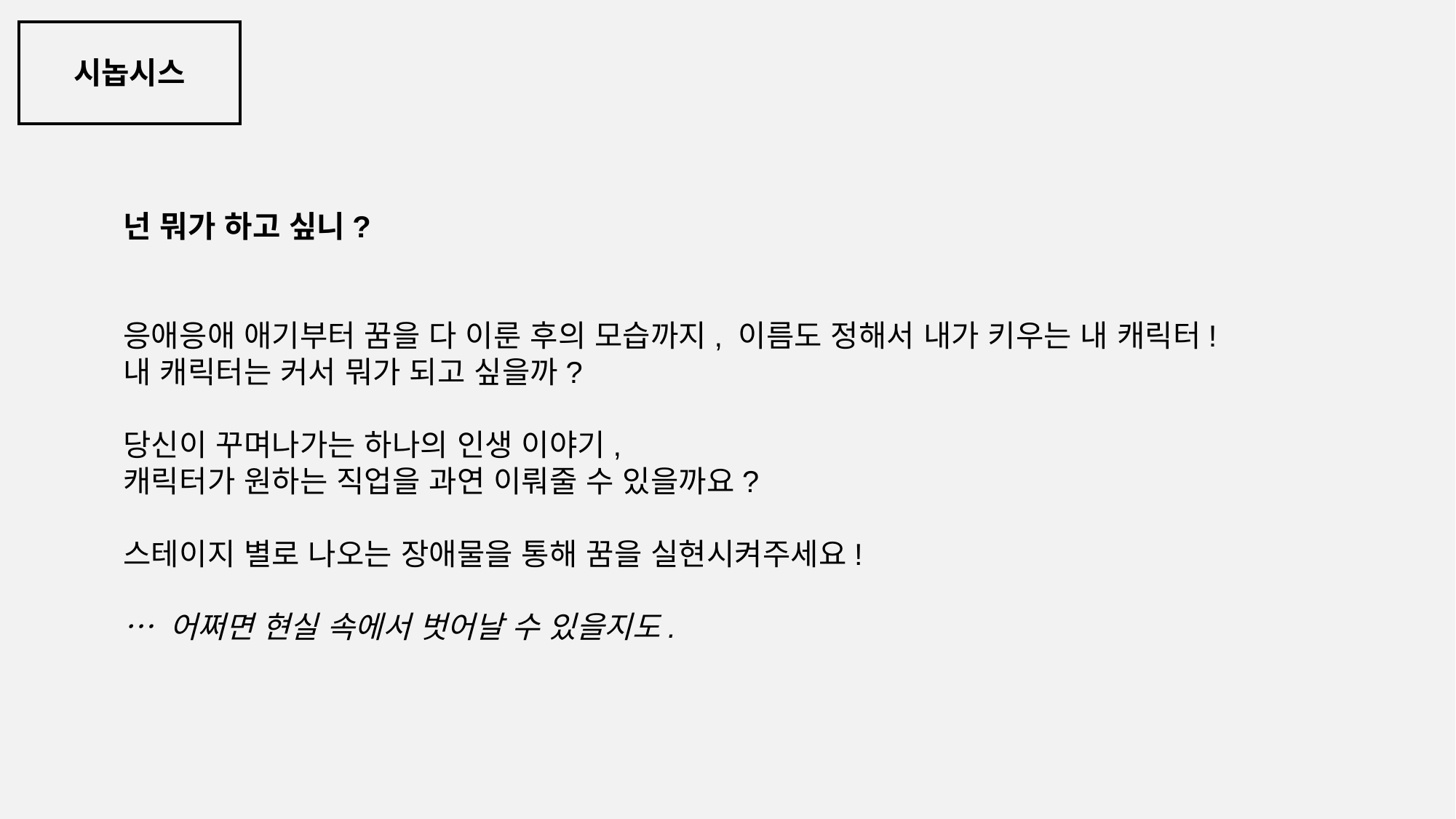

시놉시스
넌 뭐가 하고 싶니?

응애응애 애기부터 꿈을 다 이룬 후의 모습까지, 이름도 정해서 내가 키우는 내 캐릭터!
내 캐릭터는 커서 뭐가 되고 싶을까?

당신이 꾸며나가는 하나의 인생 이야기,
캐릭터가 원하는 직업을 과연 이뤄줄 수 있을까요?

스테이지 별로 나오는 장애물을 통해 꿈을 실현시켜주세요!

… 어쩌면 현실 속에서 벗어날 수 있을지도.